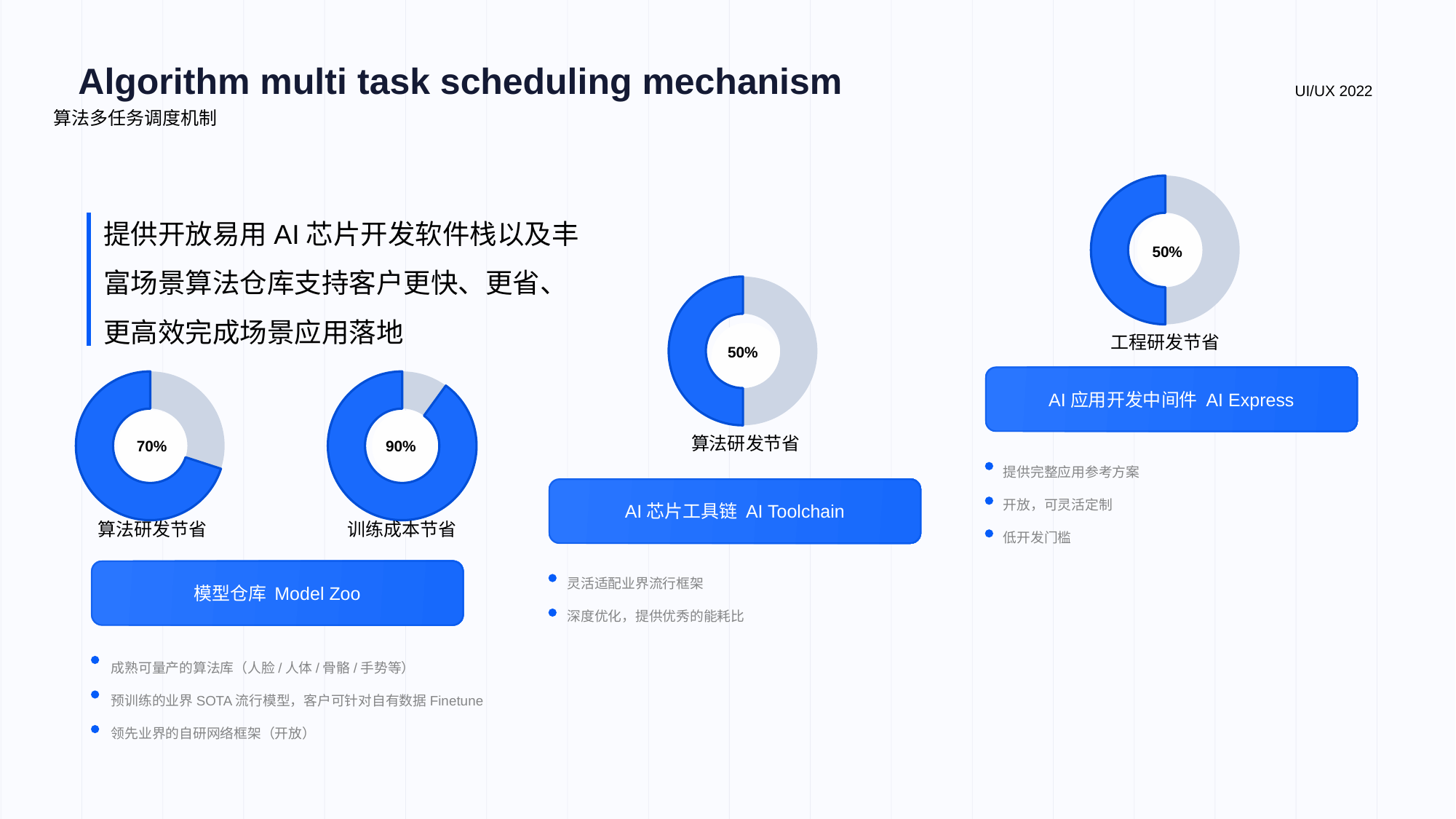

Algorithm multi task scheduling mechanism
UI/UX 2022
算法多任务调度机制

### Chart

| Category | 销售额 |
|---|---|
| 第一季度 | 0.5 |
| 第二季度 | 0.5 |
提供开放易用AI芯片开发软件栈以及丰富场景算法仓库支持客户更快、更省、更高效完成场景应用落地

50%

### Chart

| Category | 销售额 |
|---|---|
| 第一季度 | 0.5 |
| 第二季度 | 0.5 |
工程研发节省
50%

### Chart

| Category | 销售额 |
|---|---|
| 第一季度 | 0.3 |
| 第二季度 | 0.7 |

### Chart

| Category | 销售额 |
|---|---|
| 第一季度 | 0.1 |
| 第二季度 | 0.9 |

AI应用开发中间件 AI Express

算法研发节省
70%
90%
提供完整应用参考方案
开放，可灵活定制
低开发门槛

AI芯片工具链 AI Toolchain

算法研发节省
训练成本节省

灵活适配业界流行框架
深度优化，提供优秀的能耗比

模型仓库 Model Zoo

成熟可量产的算法库（人脸/人体/骨骼/手势等）
预训练的业界SOTA流行模型，客户可针对自有数据Finetune
领先业界的自研网络框架（开放）